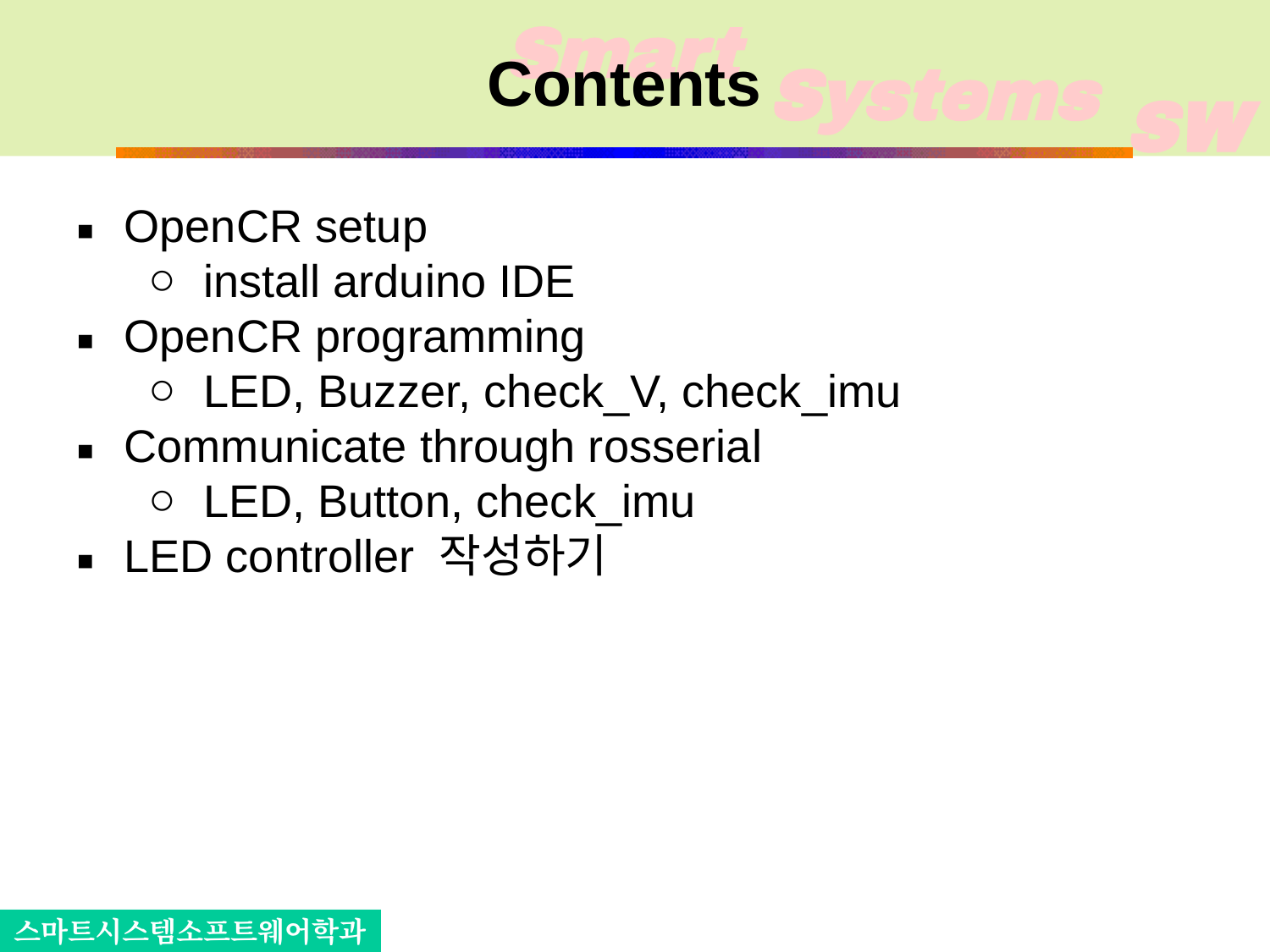

# Contents
OpenCR setup
install arduino IDE
OpenCR programming
LED, Buzzer, check_V, check_imu
Communicate through rosserial
LED, Button, check_imu
LED controller 작성하기